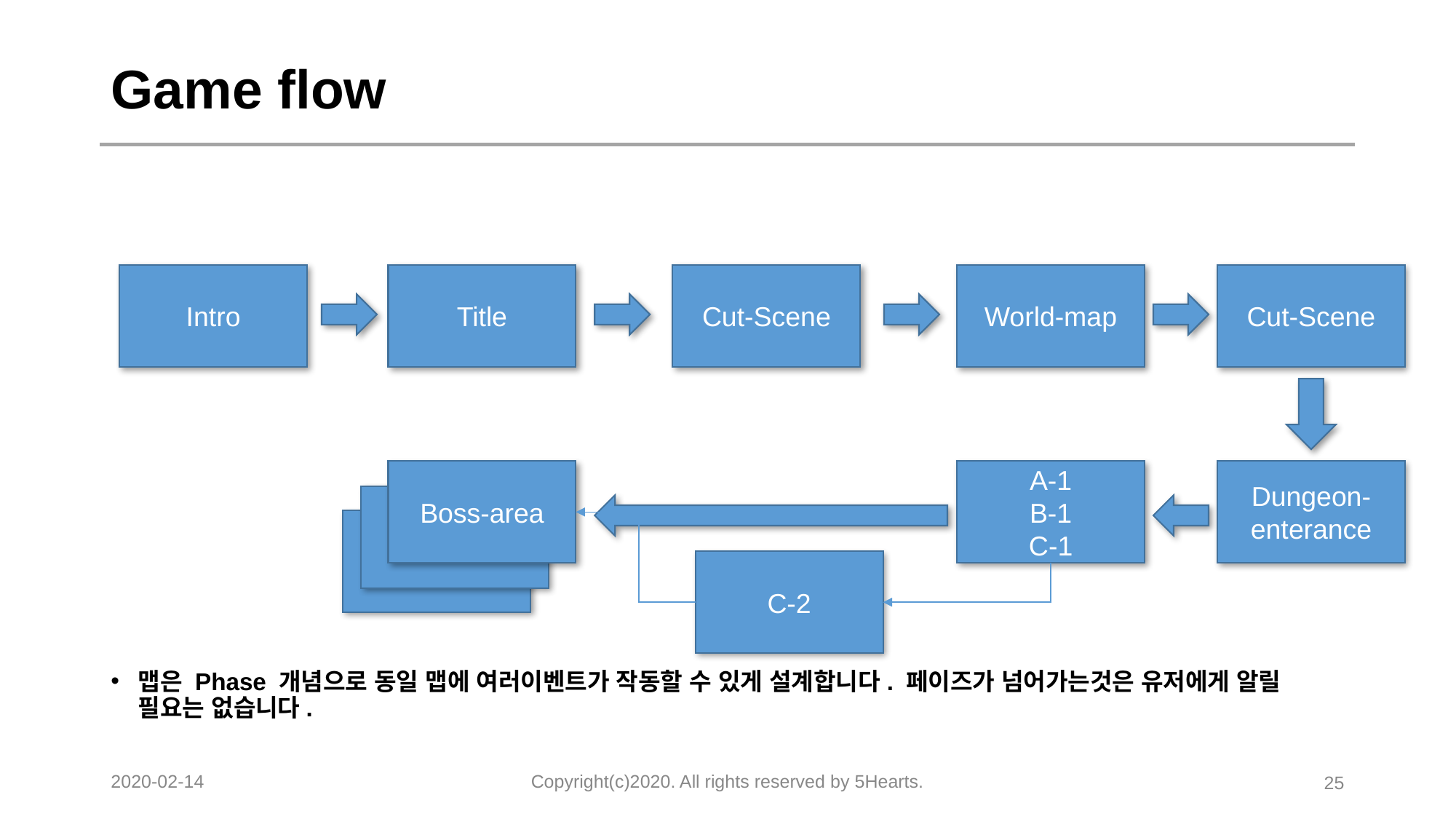

# Game flow
Intro
Title
Cut-Scene
World-map
Cut-Scene

Boss-area
A-1
B-1
C-1
Dungeon-enterance
Phase 1

Phase 1
C-2
맵은 Phase 개념으로 동일 맵에 여러이벤트가 작동할 수 있게 설계합니다. 페이즈가 넘어가는것은 유저에게 알릴 필요는 없습니다.
2020-02-14
Copyright(c)2020. All rights reserved by 5Hearts.
25